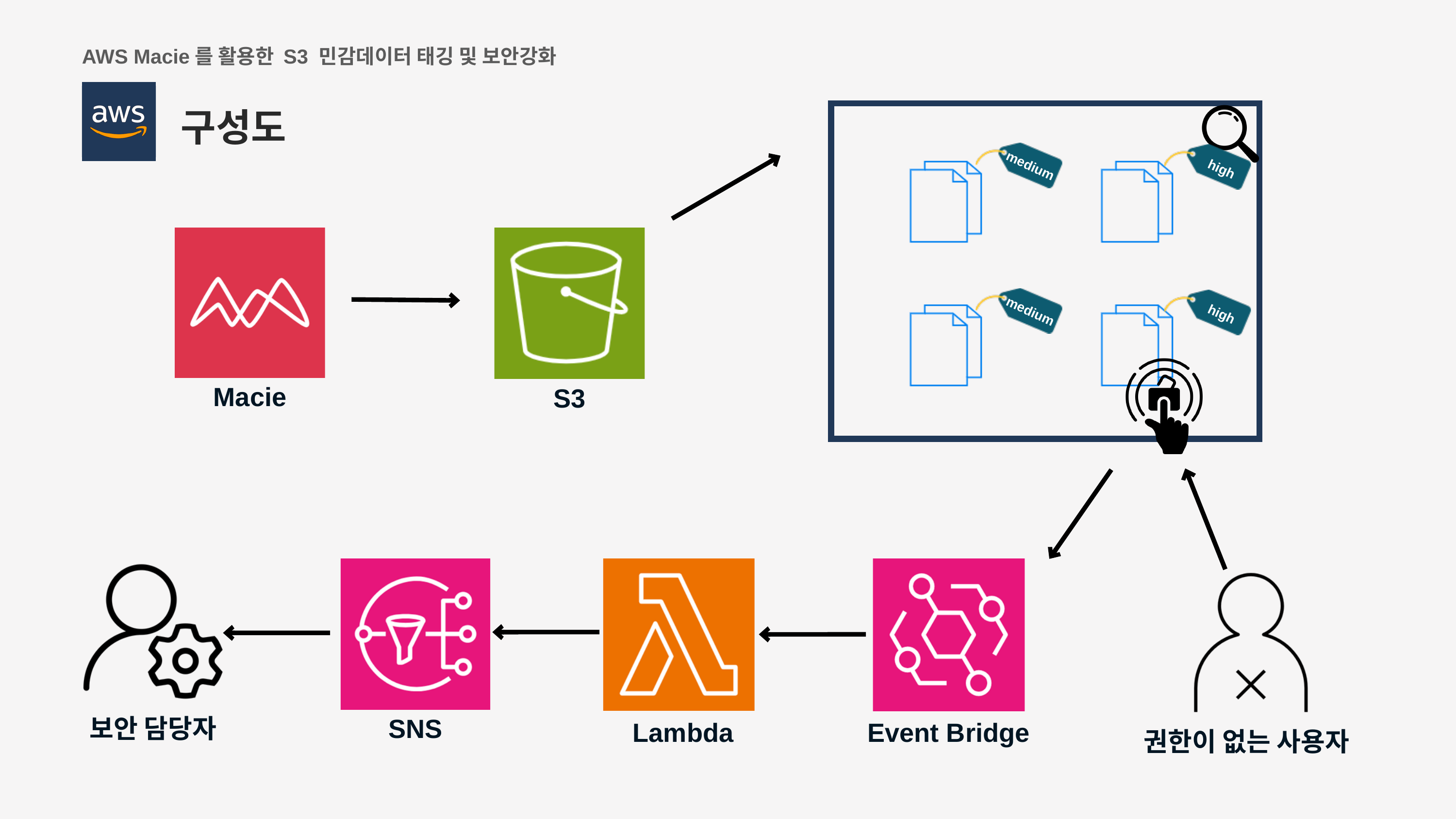

AWS Macie를 활용한 S3 민감데이터 태깅 및 보안강화

구성도

medium
high

medium
high

Macie

S3

보안 담당자

SNS

Lambda

Event Bridge

권한이 없는 사용자